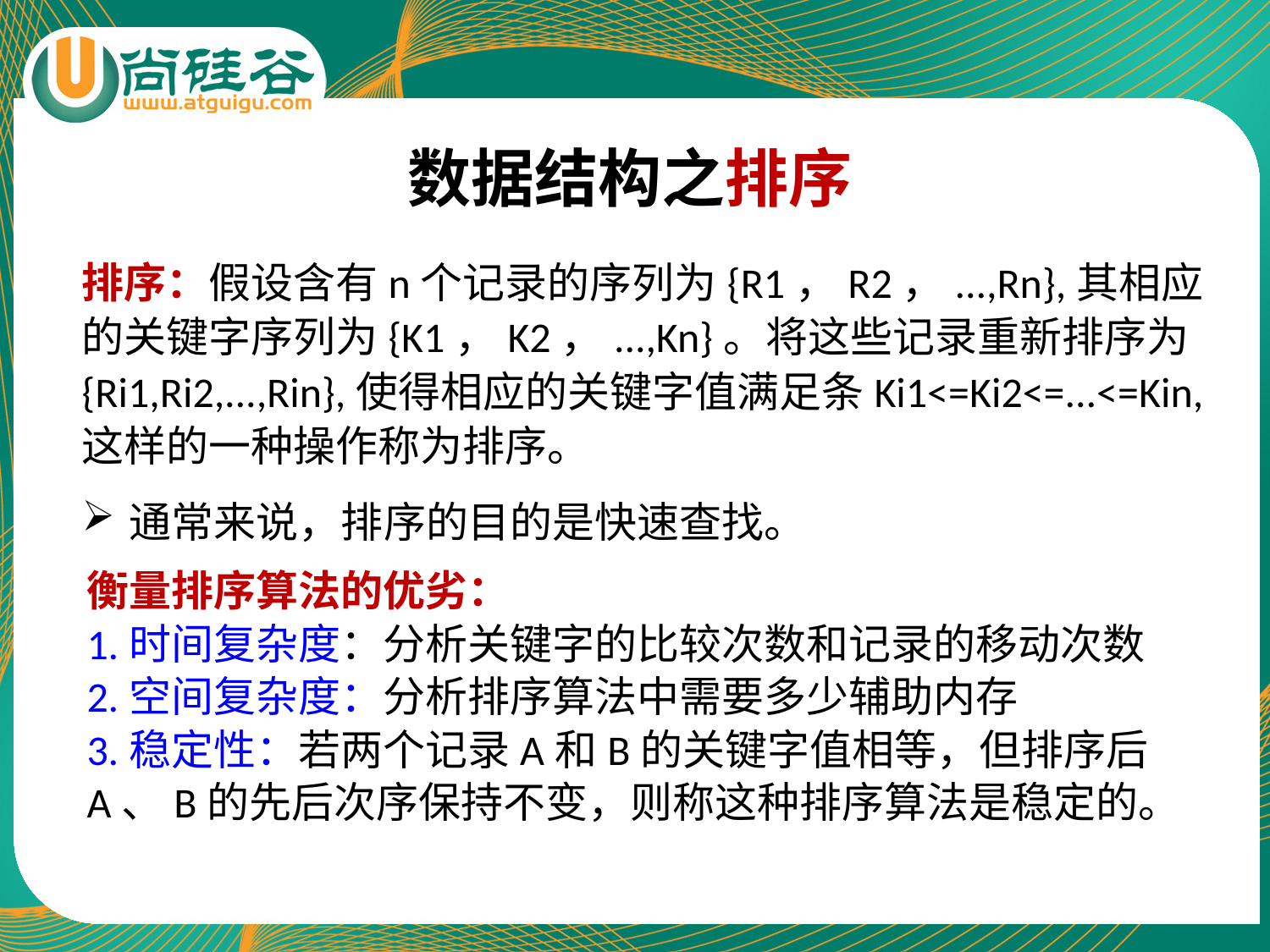

数据结构之排序
排序：假设含有n个记录的序列为{R1，R2，...,Rn},其相应的关键字序列为{K1，K2，...,Kn}。将这些记录重新排序为{Ri1,Ri2,...,Rin},使得相应的关键字值满足条Ki1<=Ki2<=...<=Kin,这样的一种操作称为排序。
通常来说，排序的目的是快速查找。
衡量排序算法的优劣：
1.时间复杂度：分析关键字的比较次数和记录的移动次数
2.空间复杂度：分析排序算法中需要多少辅助内存
3.稳定性：若两个记录A和B的关键字值相等，但排序后A、B的先后次序保持不变，则称这种排序算法是稳定的。